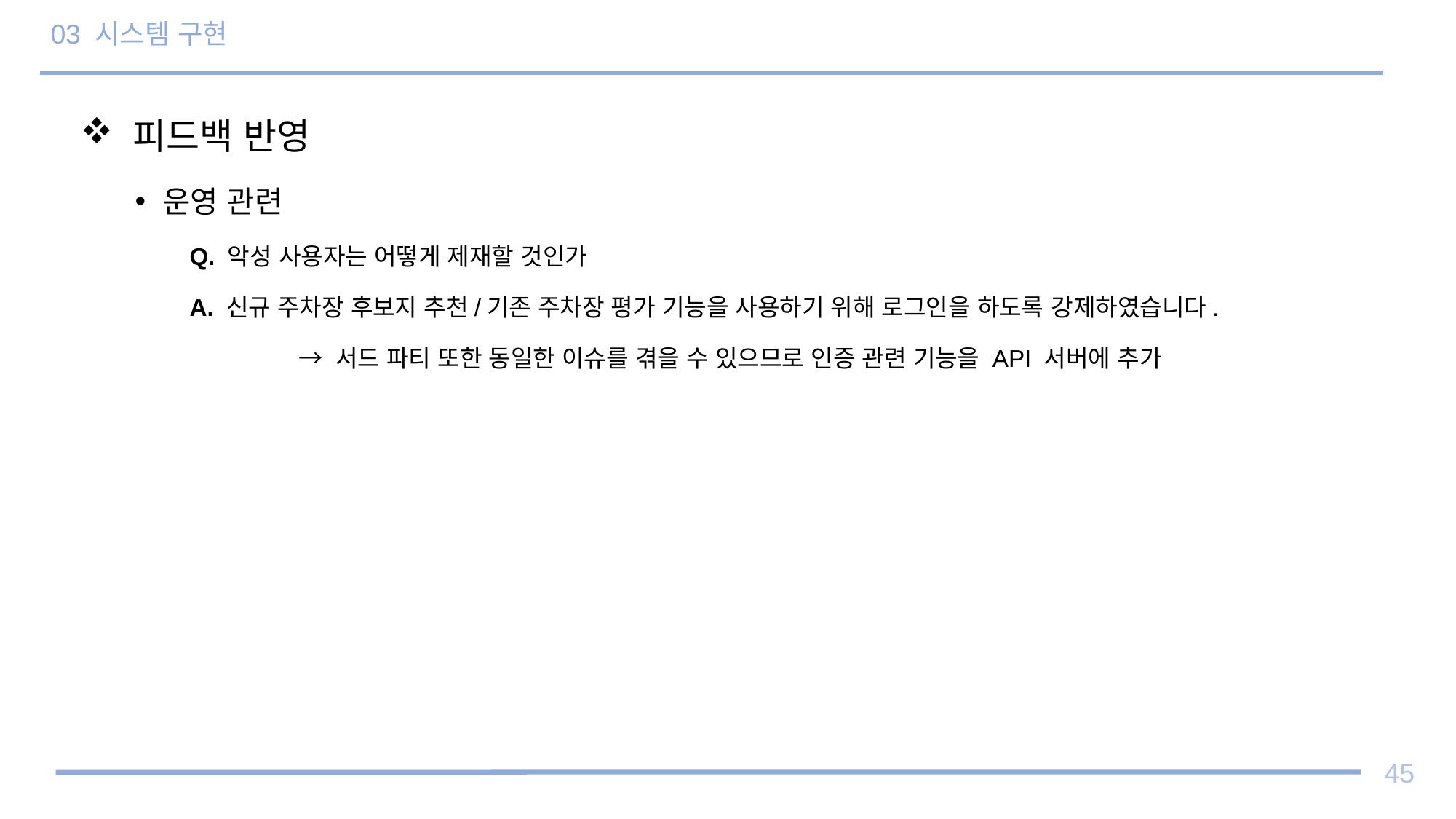

# 03 시스템 구현
 피드백 반영
운영 관련
Q. 악성 사용자는 어떻게 제재할 것인가
A. 신규 주차장 후보지 추천/기존 주차장 평가 기능을 사용하기 위해 로그인을 하도록 강제하였습니다.
	→ 서드 파티 또한 동일한 이슈를 겪을 수 있으므로 인증 관련 기능을 API 서버에 추가

45